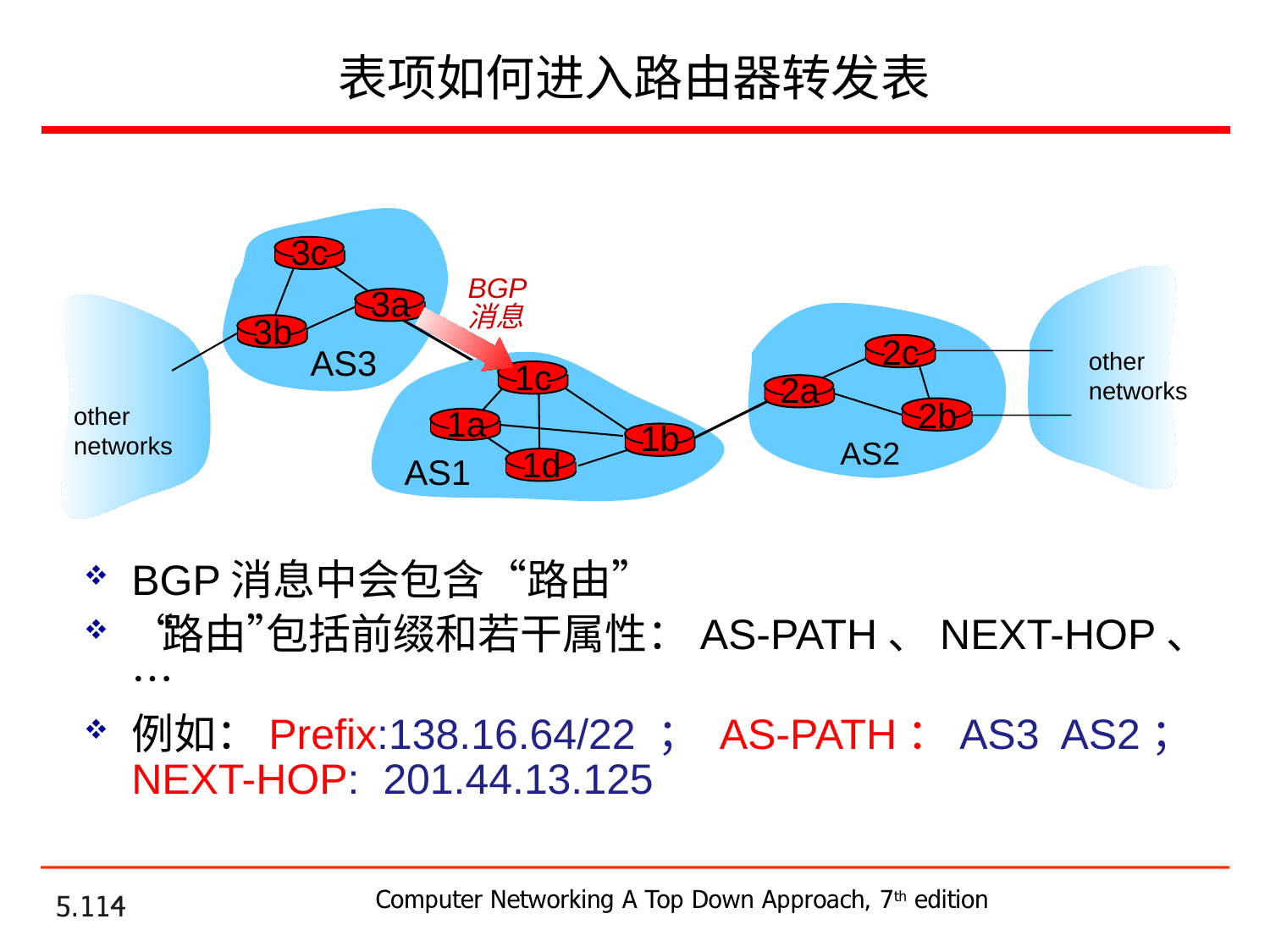

# 表项如何进入路由器转发表

3c

BGP
消息

3a

3b

2c

AS3
other
networks

1c

1a

1b

1d

AS1

2a

2b

other
networks

AS2
BGP消息中会包含“路由”
“路由”包括前缀和若干属性：AS-PATH、NEXT-HOP、…
例如：Prefix:138.16.64/22 ； AS-PATH：AS3  AS2；  NEXT-HOP:  201.44.13.125